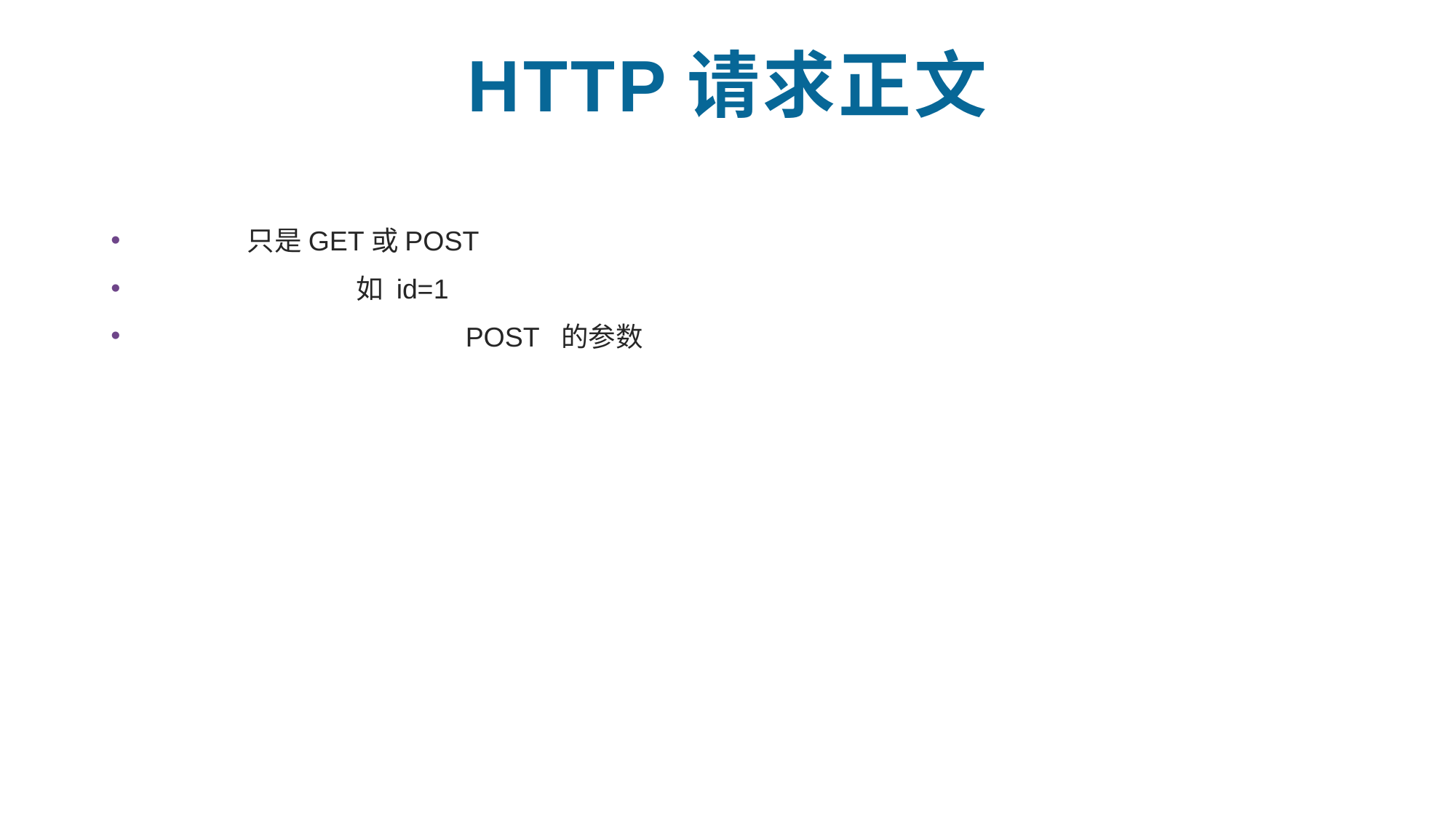

# http请求正文

	只是GET或POST
		如 id=1
			POST  的参数